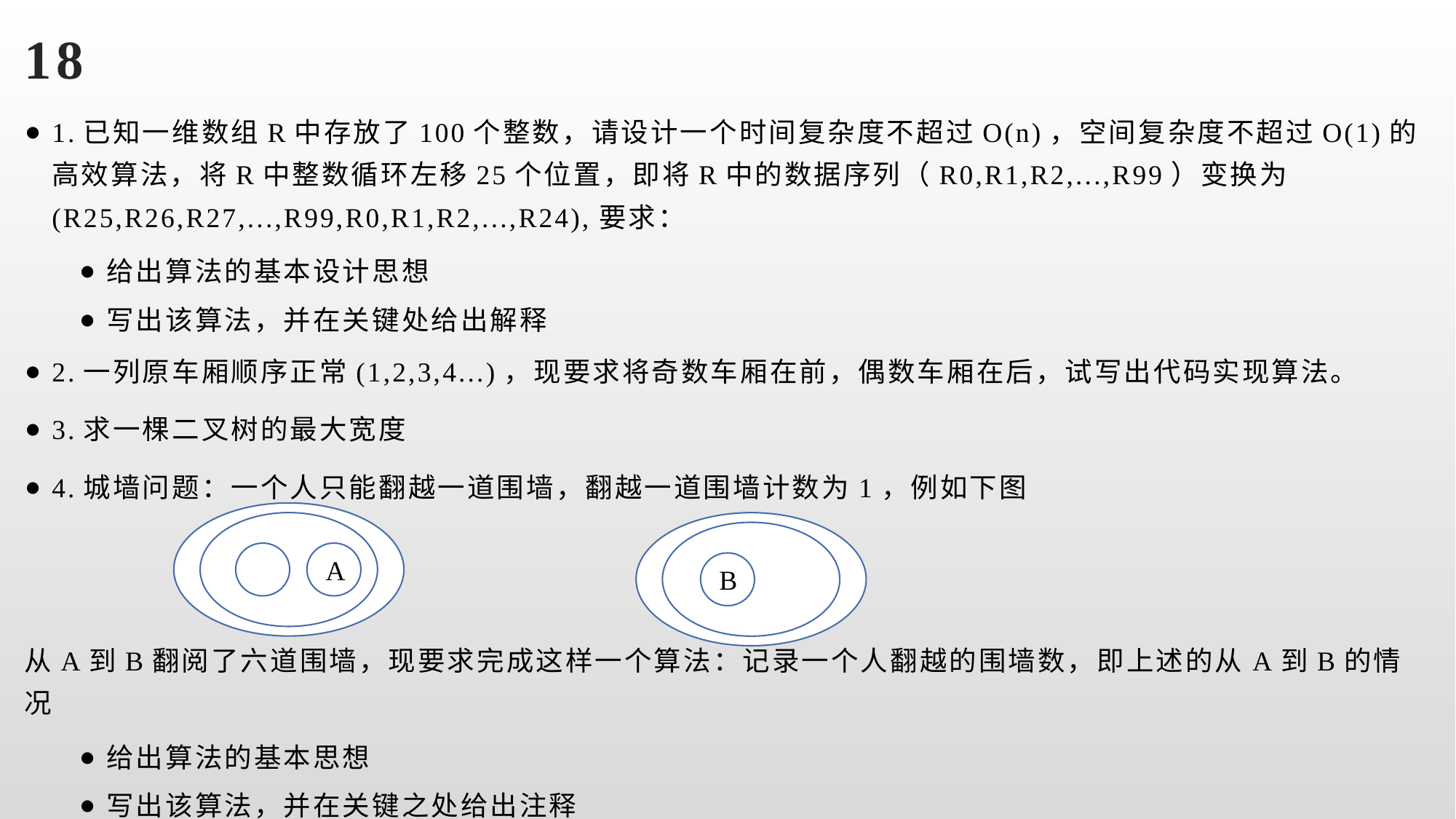

# 18
1.已知一维数组R中存放了100个整数，请设计一个时间复杂度不超过O(n)，空间复杂度不超过O(1)的高效算法，将R中整数循环左移25个位置，即将R中的数据序列（R0,R1,R2,...,R99）变换为(R25,R26,R27,...,R99,R0,R1,R2,...,R24),要求：
给出算法的基本设计思想
写出该算法，并在关键处给出解释
2.一列原车厢顺序正常(1,2,3,4...)，现要求将奇数车厢在前，偶数车厢在后，试写出代码实现算法。
3.求一棵二叉树的最大宽度
4.城墙问题：一个人只能翻越一道围墙，翻越一道围墙计数为1，例如下图

从A到B翻阅了六道围墙，现要求完成这样一个算法：记录一个人翻越的围墙数，即上述的从A到B的情况
给出算法的基本思想
写出该算法，并在关键之处给出注释

A
B